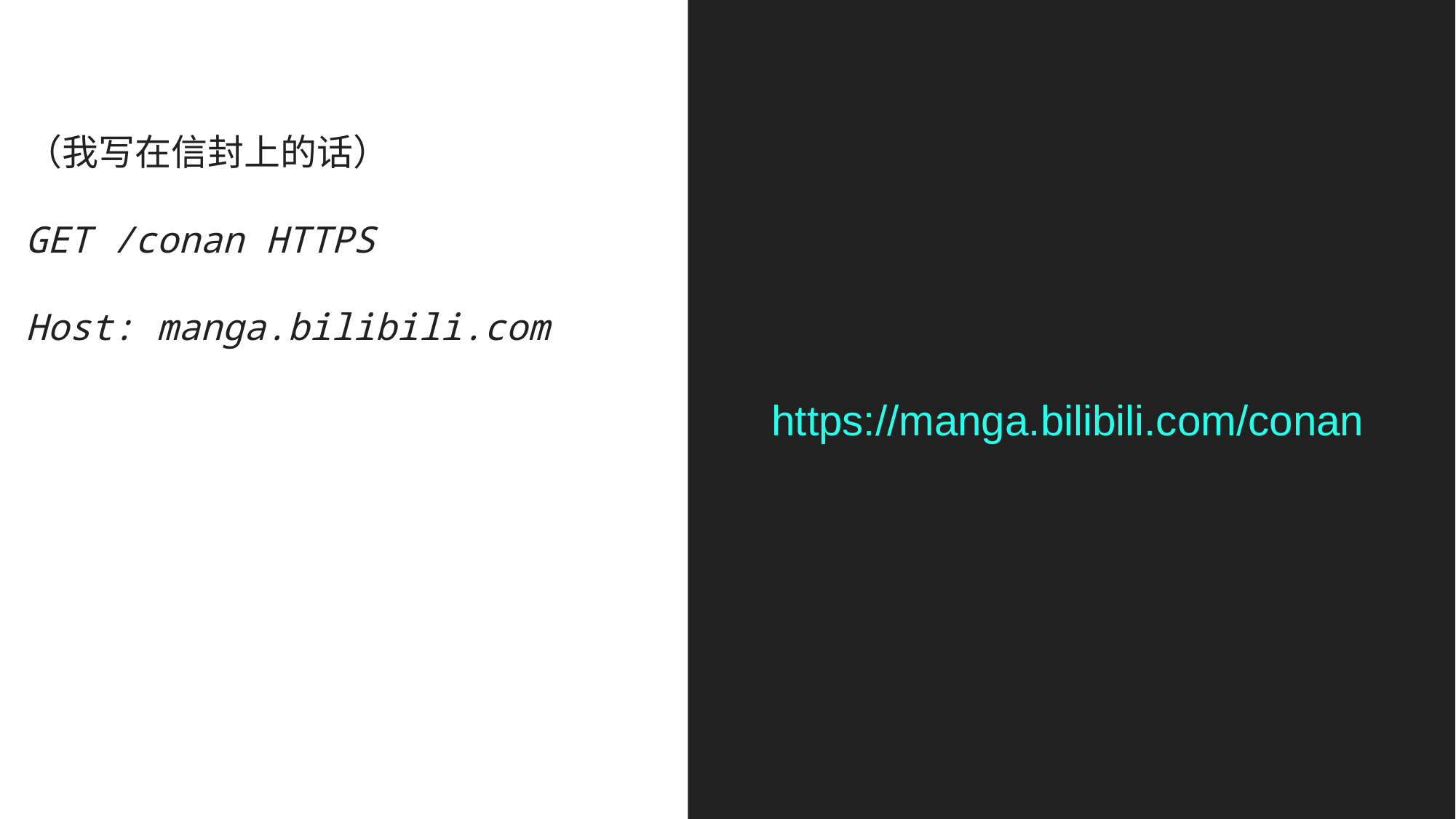

（我写在信封上的话）
GET /conan HTTPS
Host: manga.bilibili.com

https://manga.bilibili.com/conan